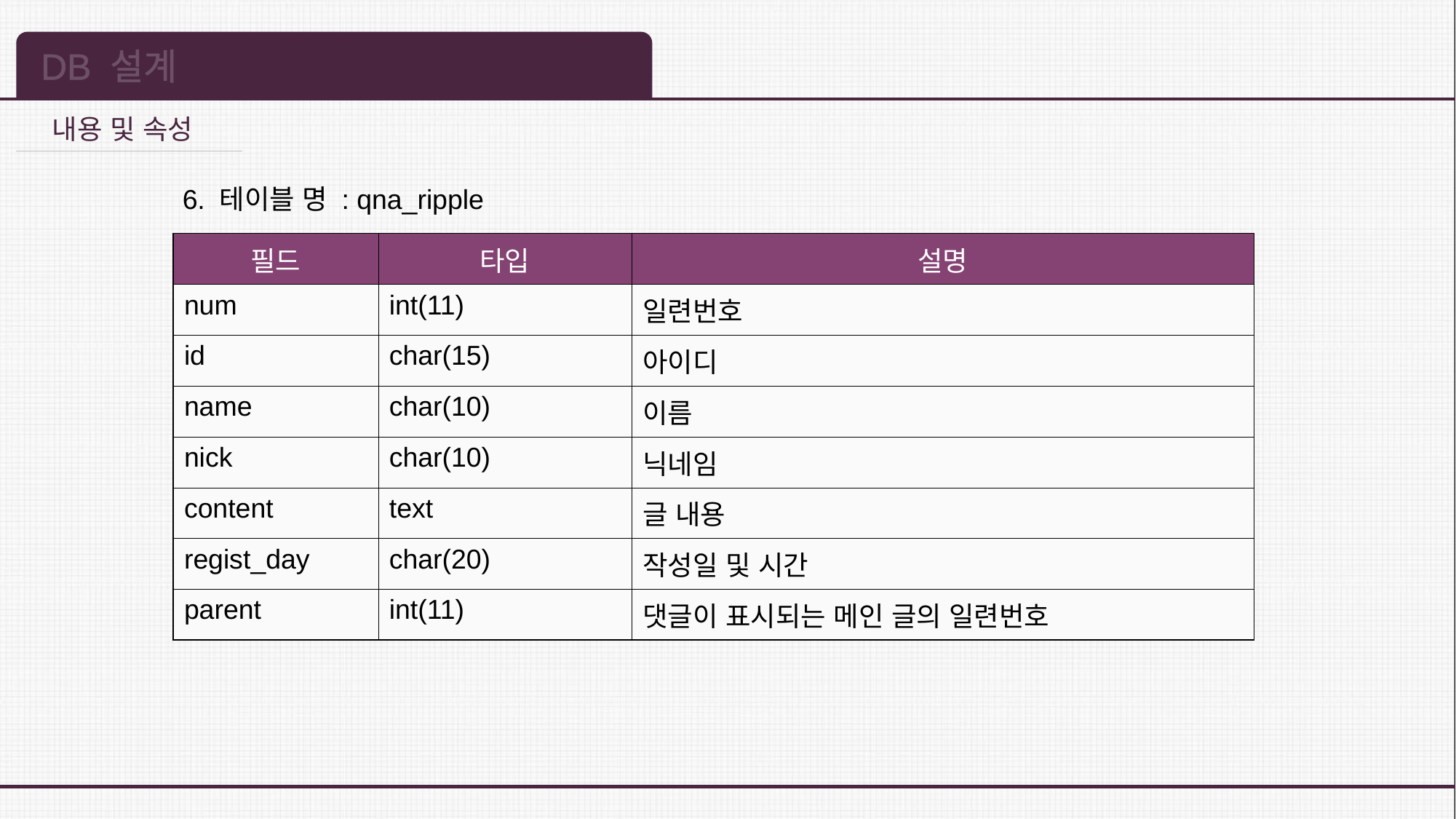

DB 설계
내용 및 속성
6. 테이블 명 : qna_ripple
| 필드 | 타입 | 설명 |
| --- | --- | --- |
| num | int(11) | 일련번호 |
| id | char(15) | 아이디 |
| name | char(10) | 이름 |
| nick | char(10) | 닉네임 |
| content | text | 글 내용 |
| regist\_day | char(20) | 작성일 및 시간 |
| parent | int(11) | 댓글이 표시되는 메인 글의 일련번호 |